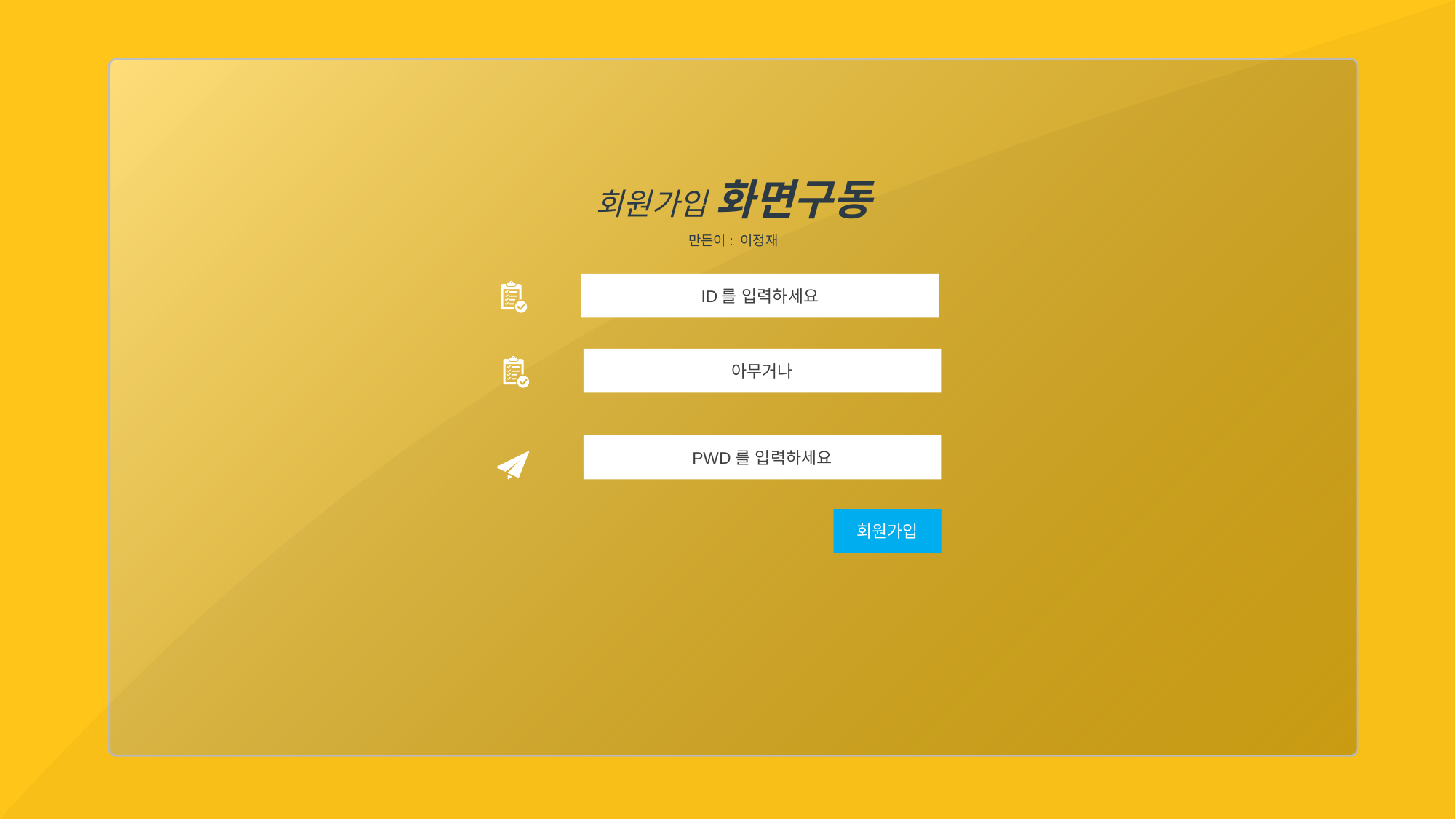

회원가입 화면구동
만든이: 이정재
ID를 입력하세요

아무거나

PWD를 입력하세요

회원가입